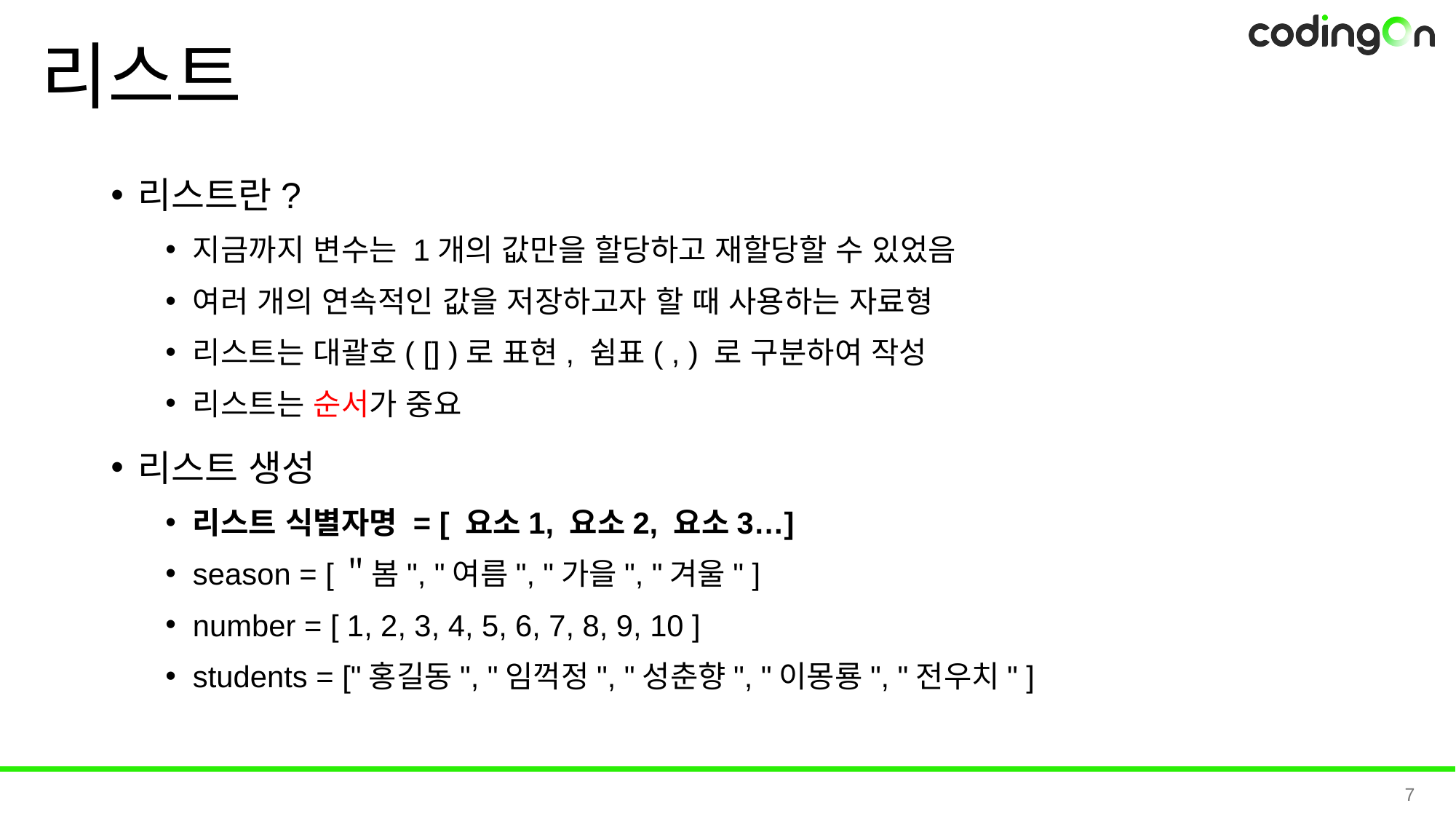

# 리스트
리스트란?
지금까지 변수는 1개의 값만을 할당하고 재할당할 수 있었음
여러 개의 연속적인 값을 저장하고자 할 때 사용하는 자료형
리스트는 대괄호( [] )로 표현, 쉼표( , ) 로 구분하여 작성
리스트는 순서가 중요
리스트 생성
리스트 식별자명 = [ 요소1, 요소2, 요소3…]
season = [＂봄", "여름", "가을", "겨울" ]
number = [ 1, 2, 3, 4, 5, 6, 7, 8, 9, 10 ]
students = ["홍길동", "임꺽정", "성춘향", "이몽룡", "전우치" ]

7